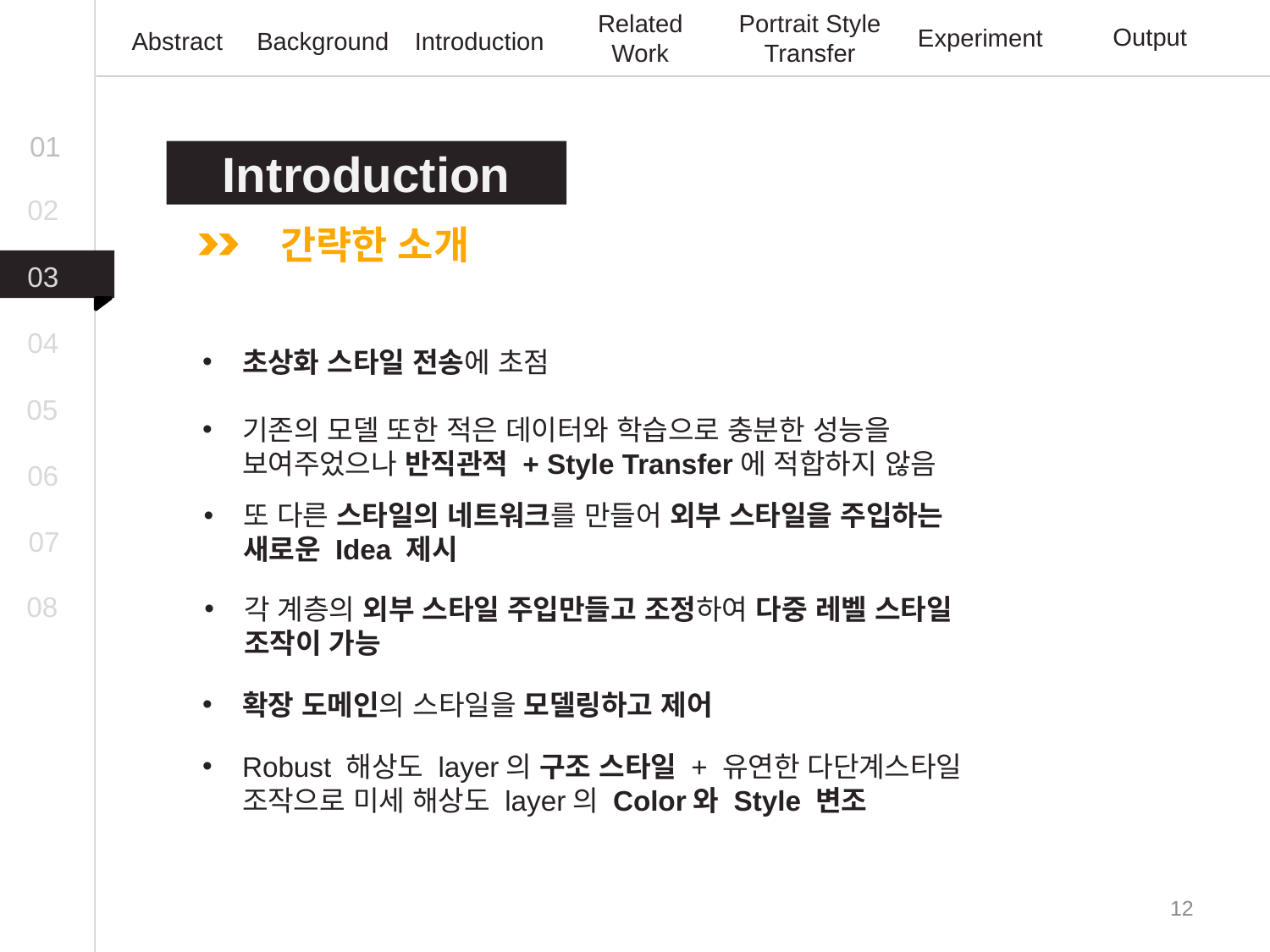

Related Work
Portrait Style Transfer
Output
Experiment
Abstract
Background
Introduction
01
Introduction

02
간략한 소개

03

04
초상화 스타일 전송에 초점
05
기존의 모델 또한 적은 데이터와 학습으로 충분한 성능을 보여주었으나 반직관적 + Style Transfer에 적합하지 않음
06
또 다른 스타일의 네트워크를 만들어 외부 스타일을 주입하는 새로운 Idea 제시
07
08
각 계층의 외부 스타일 주입만들고 조정하여 다중 레벨 스타일 조작이 가능
확장 도메인의 스타일을 모델링하고 제어
Robust 해상도 layer의 구조 스타일 + 유연한 다단계스타일 조작으로 미세 해상도 layer의 Color와 Style 변조
12